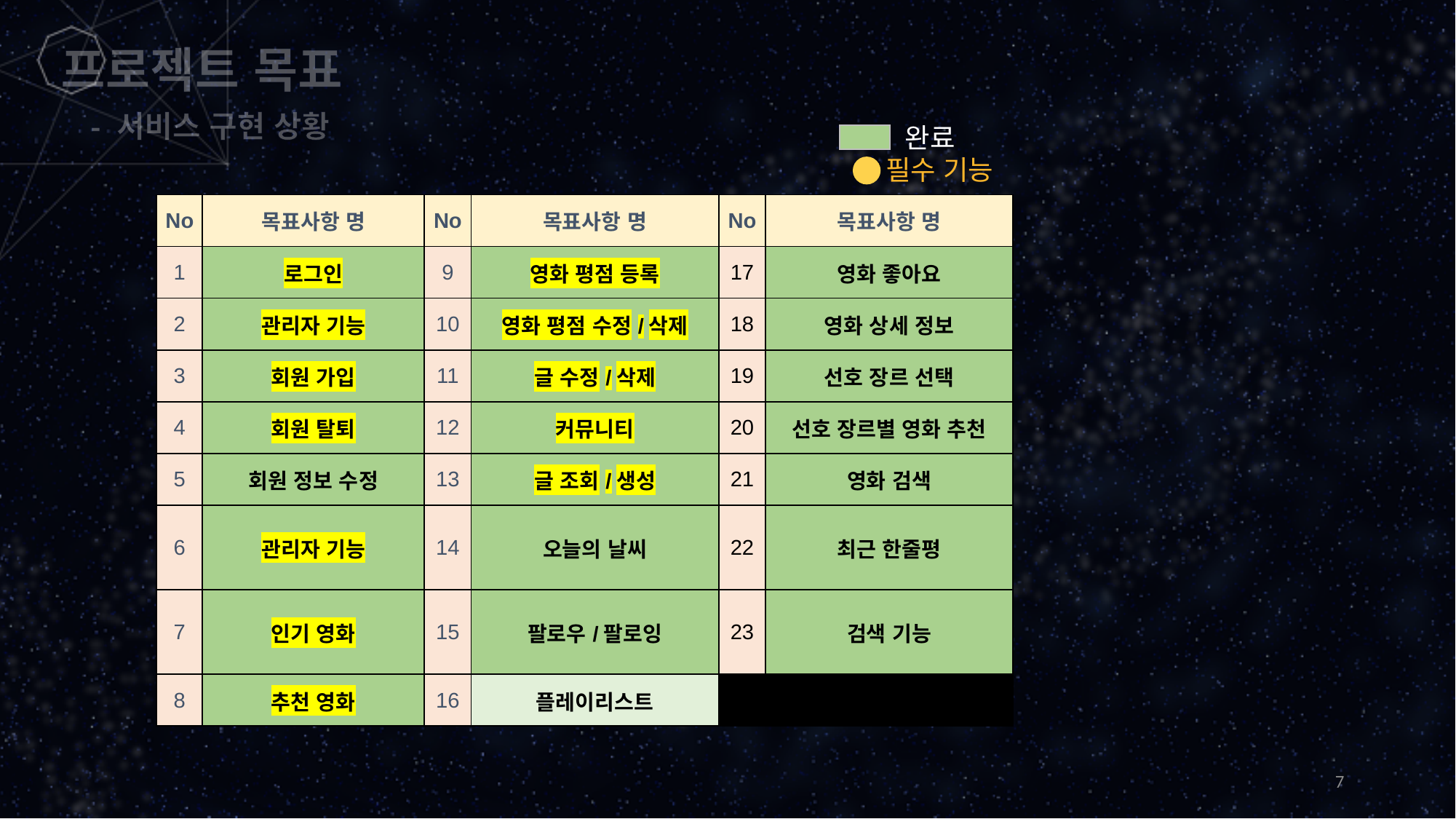

프로젝트 목표
- 서비스 구현 상황
완료

필수 기능

| No | 목표사항 명 | No | 목표사항 명 | No | 목표사항 명 |
| --- | --- | --- | --- | --- | --- |
| 1 | 로그인 | 9 | 영화 평점 등록 | 17 | 영화 좋아요 |
| 2 | 관리자 기능 | 10 | 영화 평점 수정/삭제 | 18 | 영화 상세 정보 |
| 3 | 회원 가입 | 11 | 글 수정/삭제 | 19 | 선호 장르 선택 |
| 4 | 회원 탈퇴 | 12 | 커뮤니티 | 20 | 선호 장르별 영화 추천 |
| 5 | 회원 정보 수정 | 13 | 글 조회/생성 | 21 | 영화 검색 |
| 6 | 관리자 기능 | 14 | 오늘의 날씨 | 22 | 최근 한줄평 |
| 7 | 인기 영화 | 15 | 팔로우/팔로잉 | 23 | 검색 기능 |
| 8 | 추천 영화 | 16 | 플레이리스트 |  |  |
7